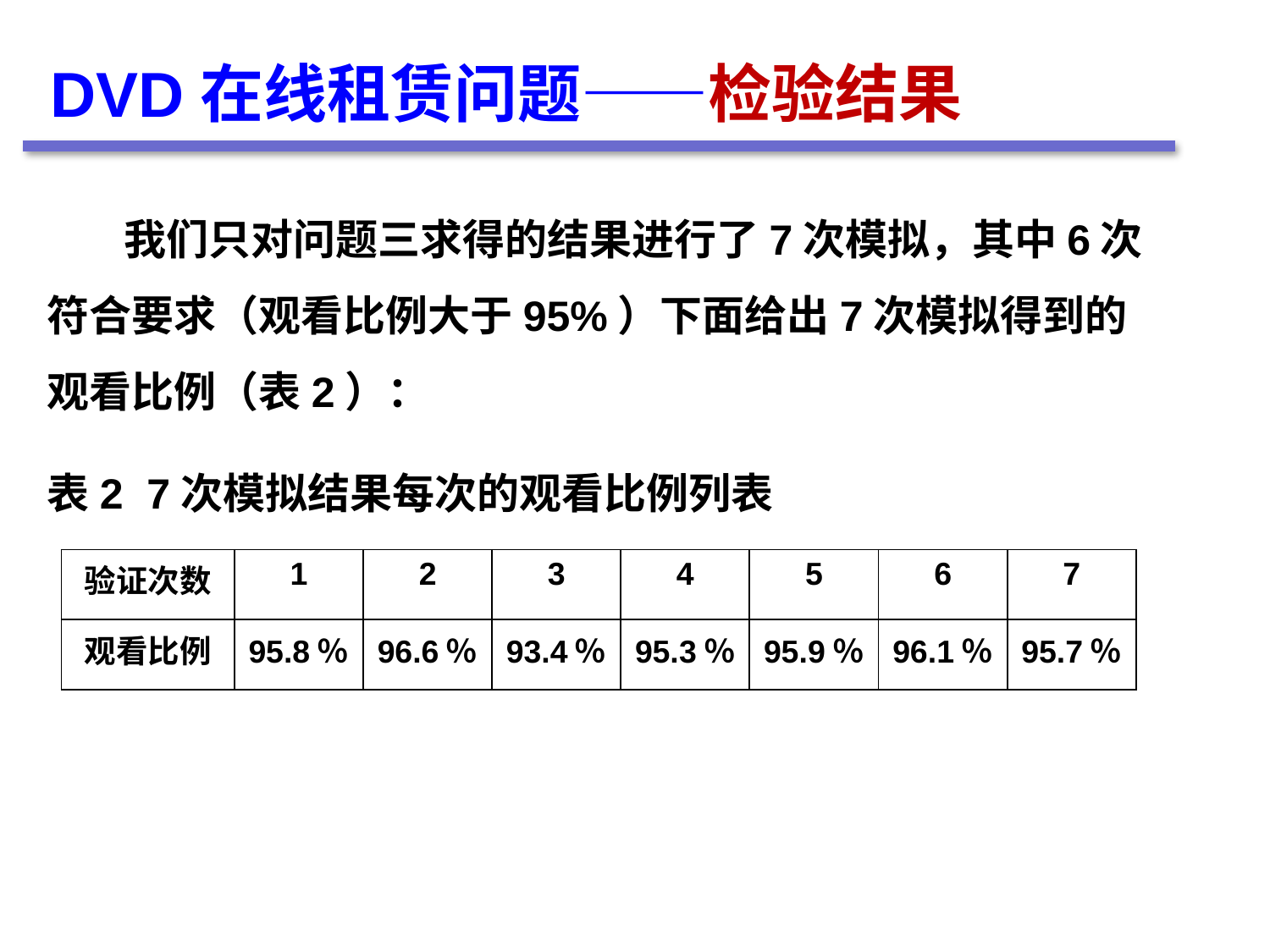

DVD在线租赁问题——检验结果
       我们只对问题三求得的结果进行了7次模拟，其中6次符合要求（观看比例大于95%）下面给出7次模拟得到的观看比例（表2）：
表2  7次模拟结果每次的观看比例列表

| 验证次数 | 1 | 2 | 3 | 4 | 5 | 6 | 7 |
| --- | --- | --- | --- | --- | --- | --- | --- |
| 观看比例 | 95.8％ | 96.6％ | 93.4％ | 95.3％ | 95.9％ | 96.1％ | 95.7％ |